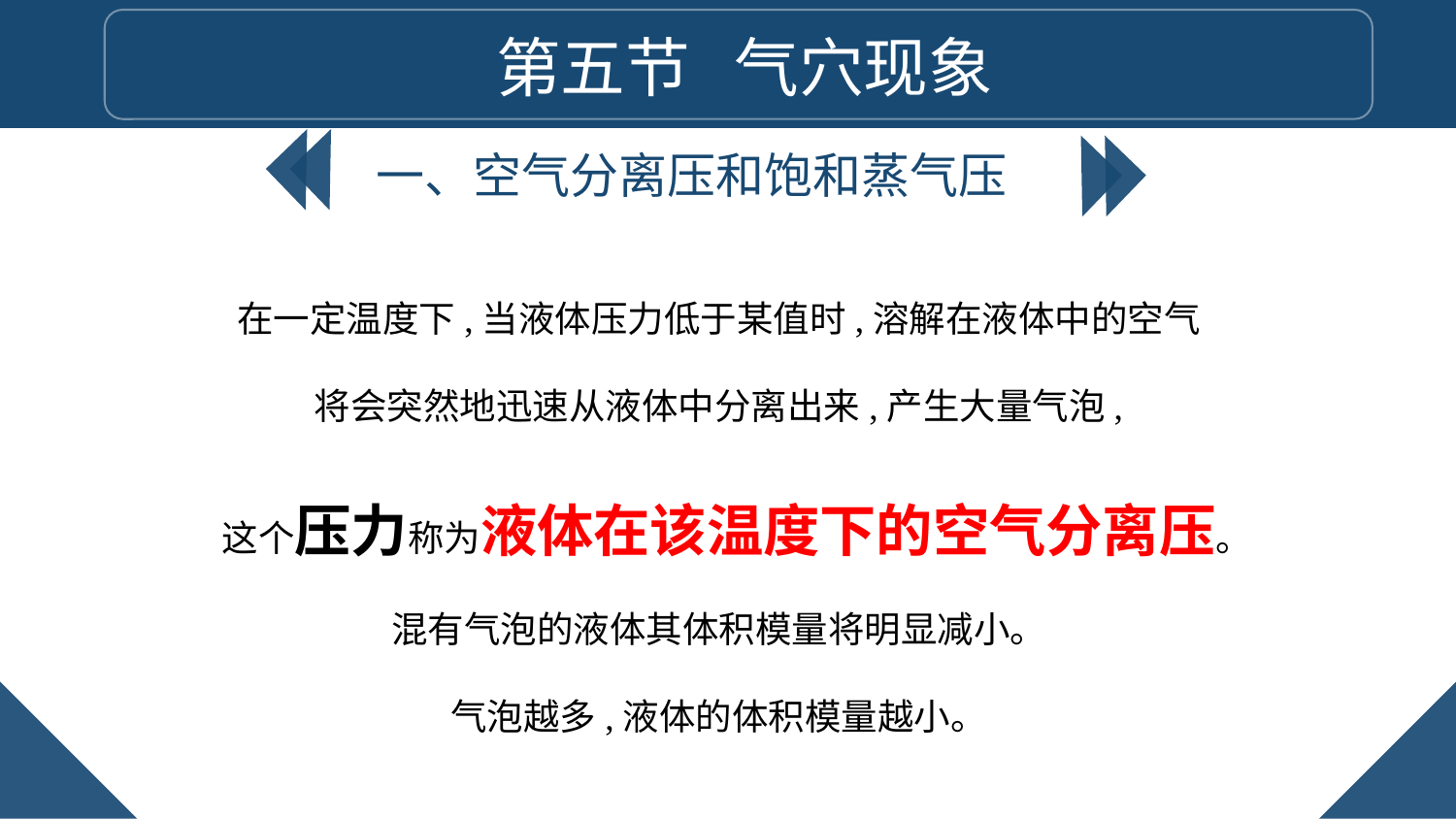

第五节   气穴现象
一、空气分离压和饱和蒸气压

在一定温度下,当液体压力低于某值时,溶解在液体中的空气
将会突然地迅速从液体中分离出来,产生大量气泡,
这个压力称为液体在该温度下的空气分离压。
混有气泡的液体其体积模量将明显减小。
气泡越多,液体的体积模量越小。